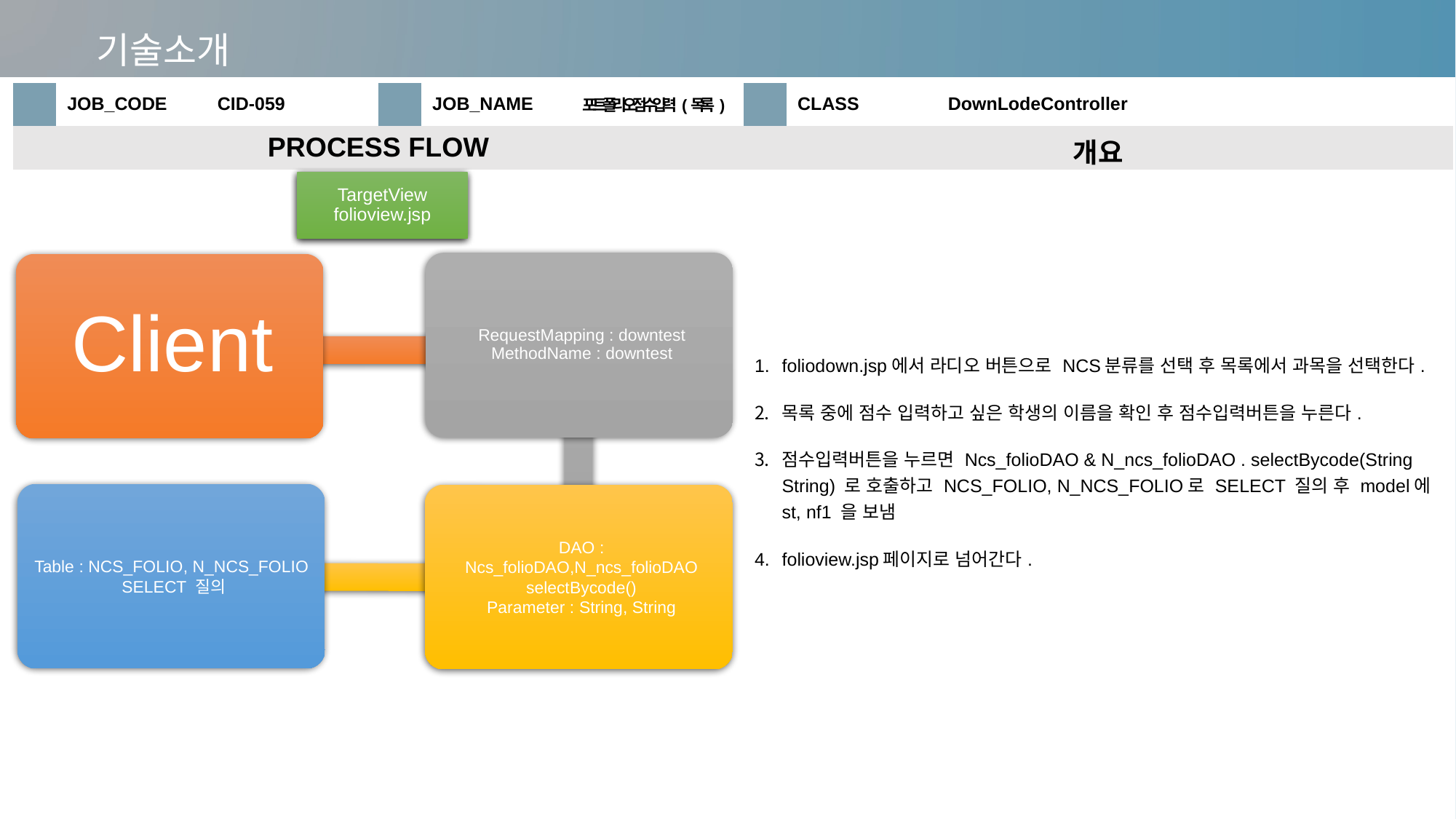

기술소개

|  | JOB\_CODE | CID-059 |  | JOB\_NAME | 포트폴리오점수입력(목록) |  | CLASS | DownLodeController |
| --- | --- | --- | --- | --- | --- | --- | --- | --- |
| PROCESS FLOW |  |  |  |  |  | 개요 |  |  |
|  |  |  |  |  |  | foliodown.jsp에서 라디오 버튼으로 NCS분류를 선택 후 목록에서 과목을 선택한다. 목록 중에 점수 입력하고 싶은 학생의 이름을 확인 후 점수입력버튼을 누른다. 점수입력버튼을 누르면 Ncs\_folioDAO & N\_ncs\_folioDAO . selectBycode(String String) 로 호출하고 NCS\_FOLIO, N\_NCS\_FOLIO로 SELECT 질의 후 model에 st, nf1 을 보냄 folioview.jsp페이지로 넘어간다. |  |  |

TargetView
folioview.jsp
Client
RequestMapping : downtest
MethodName : downtest
DAO : Ncs_folioDAO,N_ncs_folioDAO
selectBycode()
Parameter : String, String
Table : NCS_FOLIO, N_NCS_FOLIO
SELECT 질의